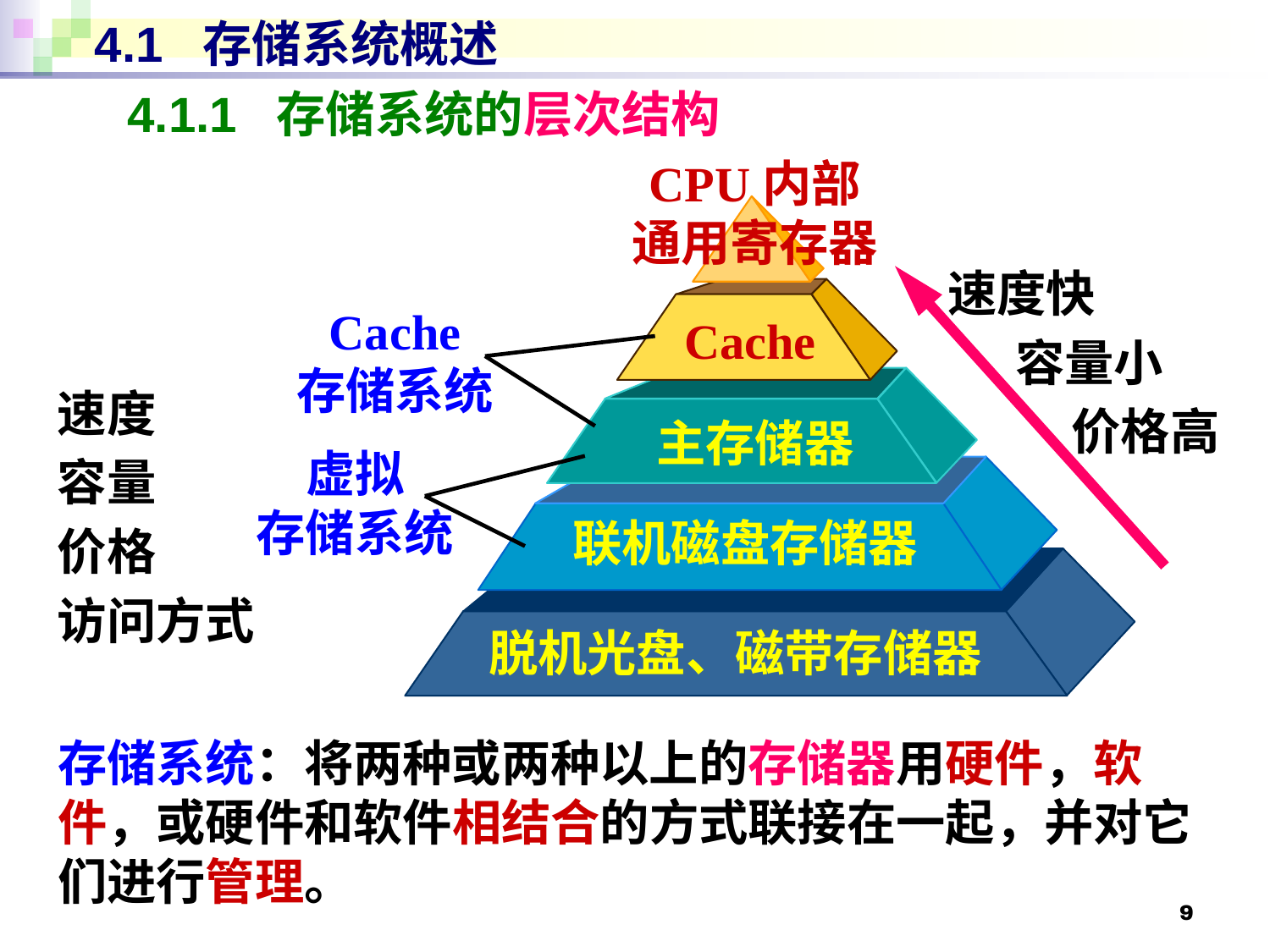

# 4.1  存储系统概述
4.1.1  存储系统的层次结构
CPU内部
通用寄存器

速度快
     容量小
          价格高

Cache
存储系统
Cache

速度
容量
价格
访问方式

主存储器
虚拟
存储系统

联机磁盘存储器

脱机光盘、磁带存储器
存储系统：将两种或两种以上的存储器用硬件，软件，或硬件和软件相结合的方式联接在一起，并对它们进行管理。
9